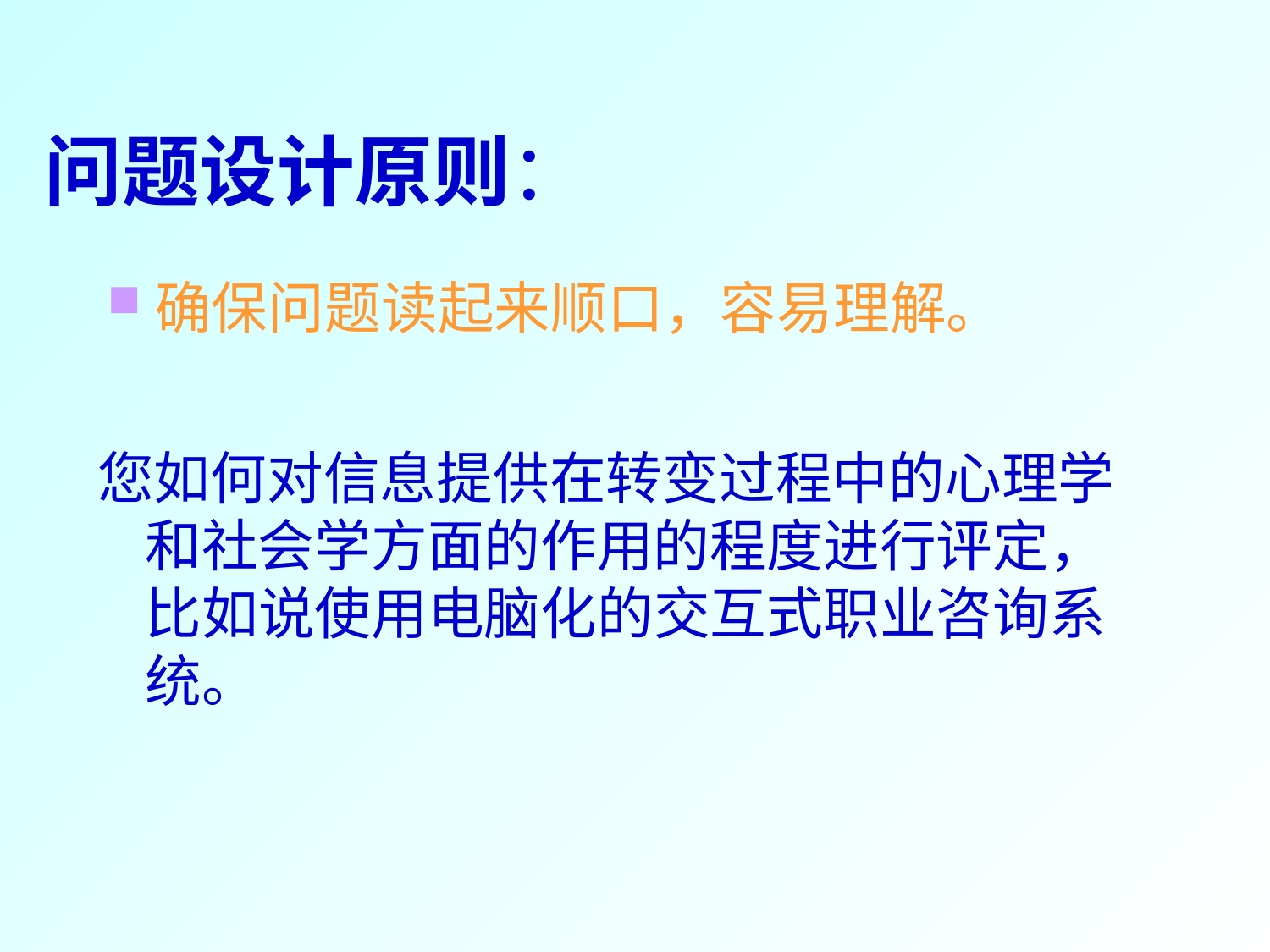

# 问题设计原则：
确保问题读起来顺口，容易理解。
您如何对信息提供在转变过程中的心理学和社会学方面的作用的程度进行评定，比如说使用电脑化的交互式职业咨询系统。